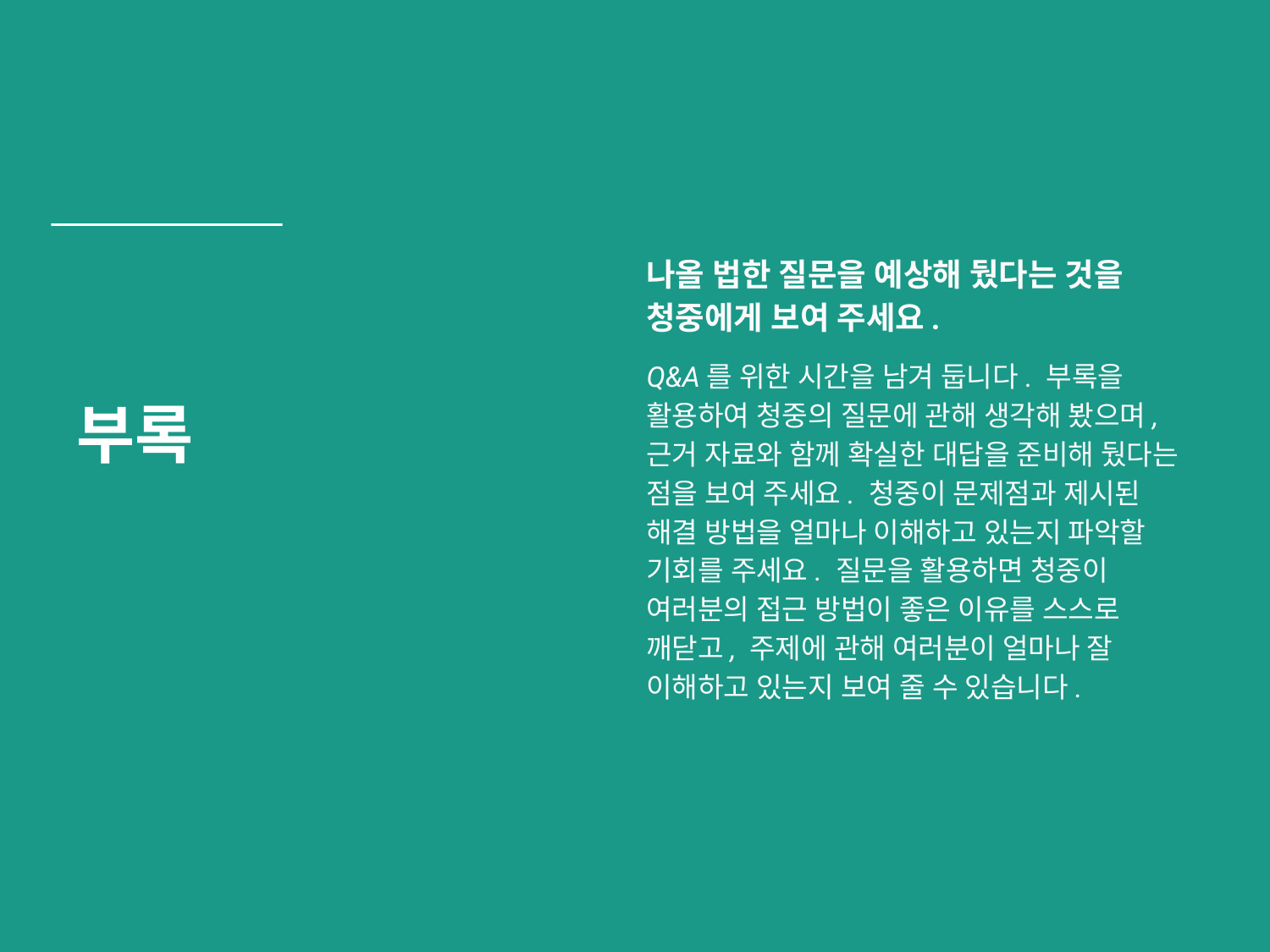

나올 법한 질문을 예상해 뒀다는 것을 청중에게 보여 주세요.
Q&A를 위한 시간을 남겨 둡니다. 부록을 활용하여 청중의 질문에 관해 생각해 봤으며, 근거 자료와 함께 확실한 대답을 준비해 뒀다는 점을 보여 주세요. 청중이 문제점과 제시된 해결 방법을 얼마나 이해하고 있는지 파악할 기회를 주세요. 질문을 활용하면 청중이 여러분의 접근 방법이 좋은 이유를 스스로 깨닫고, 주제에 관해 여러분이 얼마나 잘 이해하고 있는지 보여 줄 수 있습니다.
# 부록